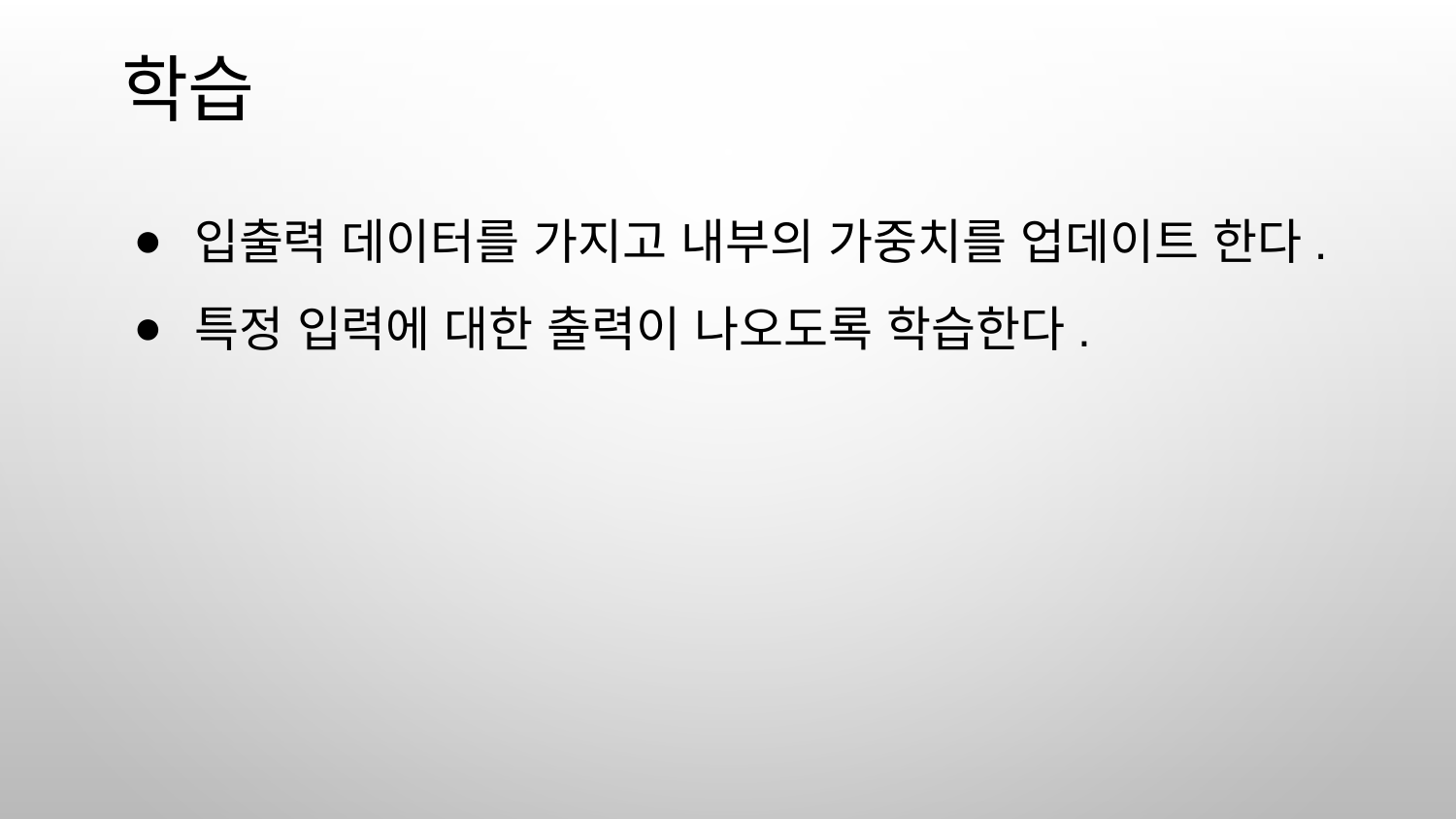

# 학습
입출력 데이터를 가지고 내부의 가중치를 업데이트 한다.
특정 입력에 대한 출력이 나오도록 학습한다.